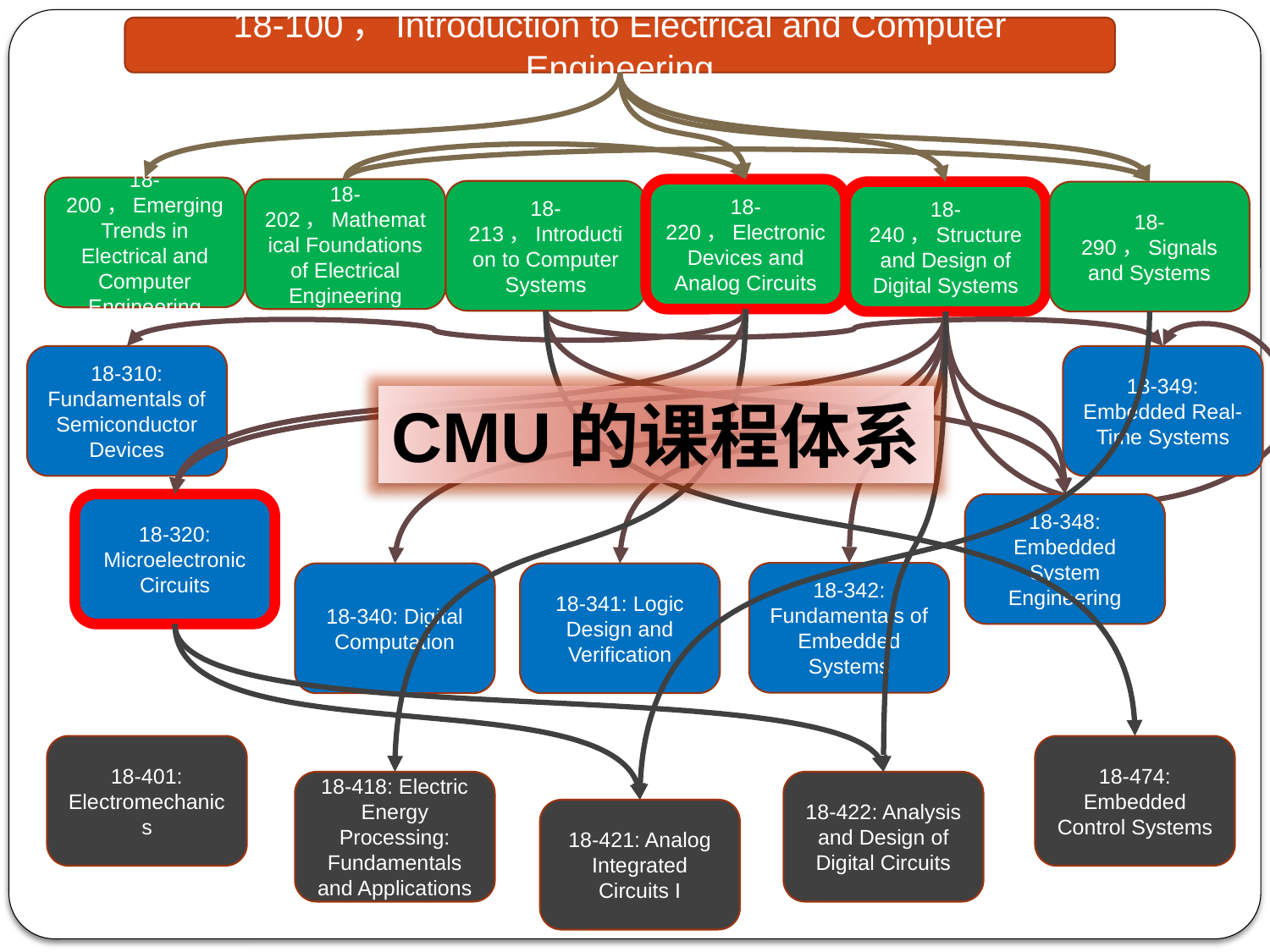

18-100，Introduction to Electrical and Computer Engineering
18-200，Emerging Trends in Electrical and Computer Engineering
18-202，Mathematical Foundations of Electrical Engineering
18-220，Electronic Devices and Analog Circuits
18-213，Introduction to Computer Systems
18-240，Structure and Design of Digital Systems
18-290，Signals and Systems
18-310: Fundamentals of Semiconductor Devices
18-349: Embedded Real-Time Systems
CMU的课程体系
18-320: Microelectronic Circuits
18-348: Embedded System Engineering
18-342: Fundamentals of Embedded Systems
18-340: Digital Computation
18-341: Logic Design and Verification
18-401: Electromechanics
18-474: Embedded Control Systems
18-418: Electric Energy Processing: Fundamentals and Applications
18-422: Analysis and Design of Digital Circuits
18-421: Analog Integrated Circuits I